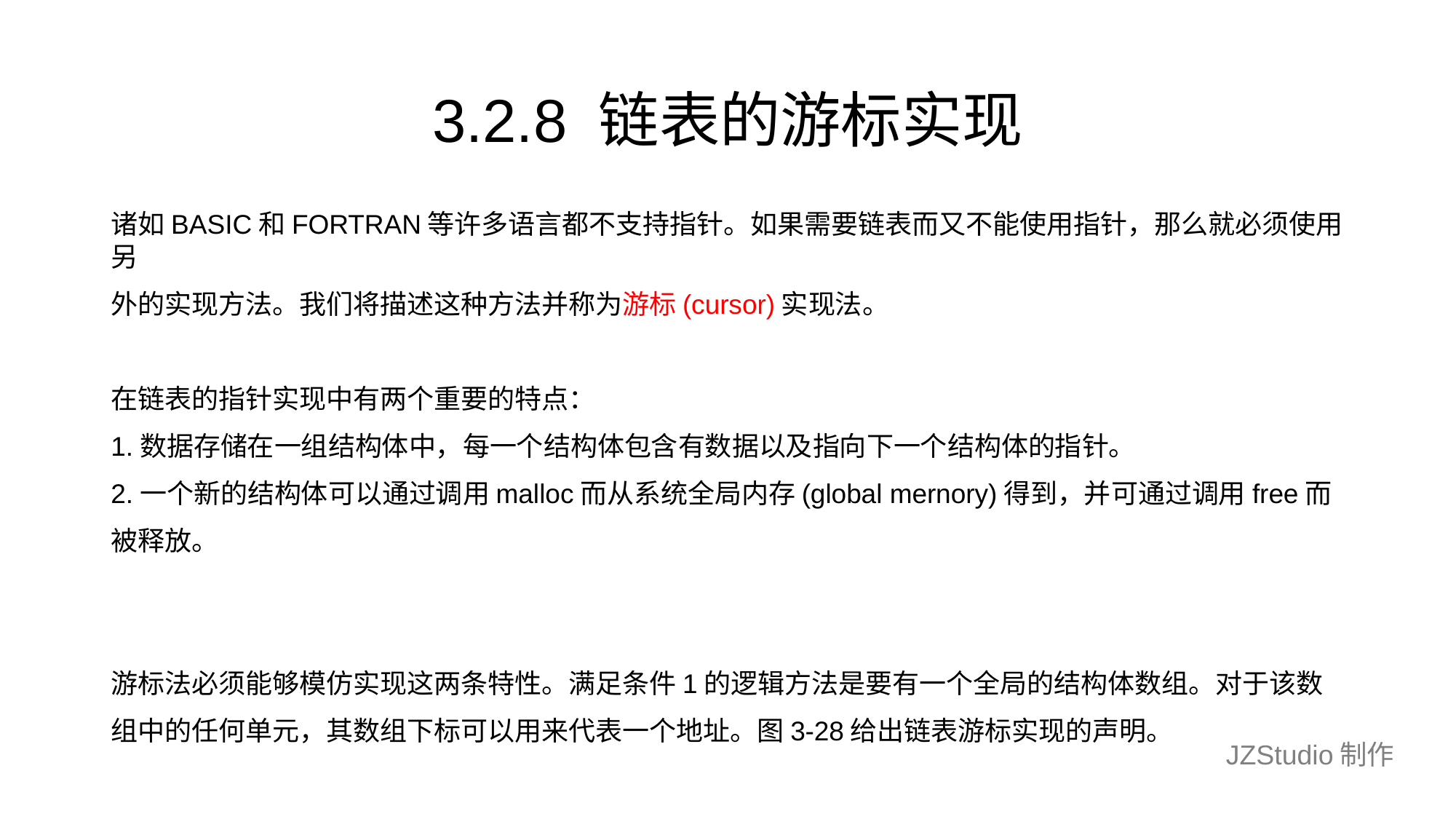

# 3.2.8 链表的游标实现
诸如BASIC和FORTRAN等许多语言都不支持指针。如果需要链表而又不能使用指针，那么就必须使用另
外的实现方法。我们将描述这种方法并称为游标(cursor)实现法。

在链表的指针实现中有两个重要的特点：
1.数据存储在一组结构体中，每一个结构体包含有数据以及指向下一个结构体的指针。
2.一个新的结构体可以通过调用malloc而从系统全局内存(global mernory)得到，并可通过调用free而
被释放。

游标法必须能够模仿实现这两条特性。满足条件1的逻辑方法是要有一个全局的结构体数组。对于该数
组中的任何单元，其数组下标可以用来代表一个地址。图3-28给出链表游标实现的声明。